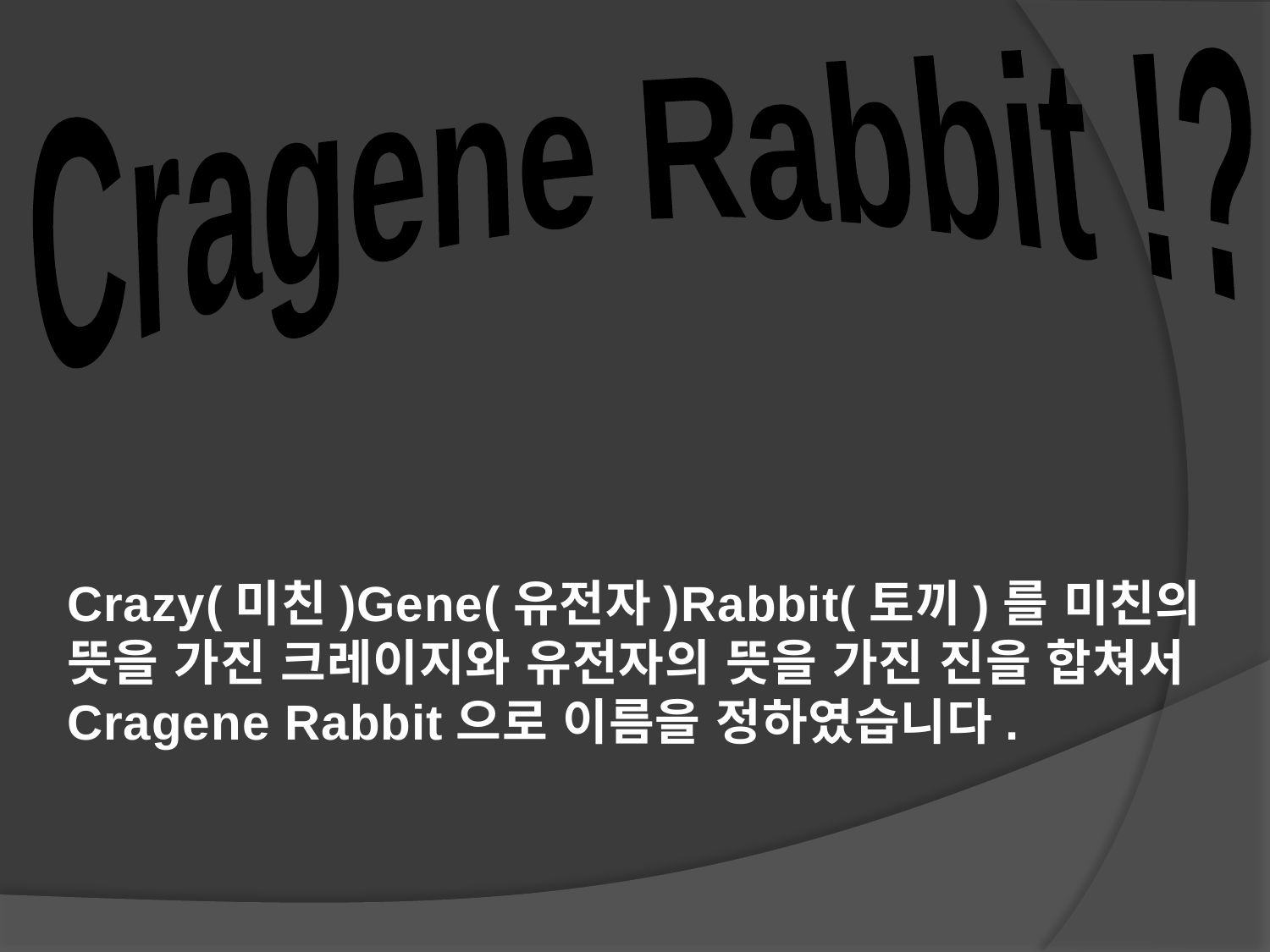

Cragene Rabbit !?
Crazy(미친)Gene(유전자)Rabbit(토끼)를 미친의 뜻을 가진 크레이지와 유전자의 뜻을 가진 진을 합쳐서 Cragene Rabbit으로 이름을 정하였습니다.